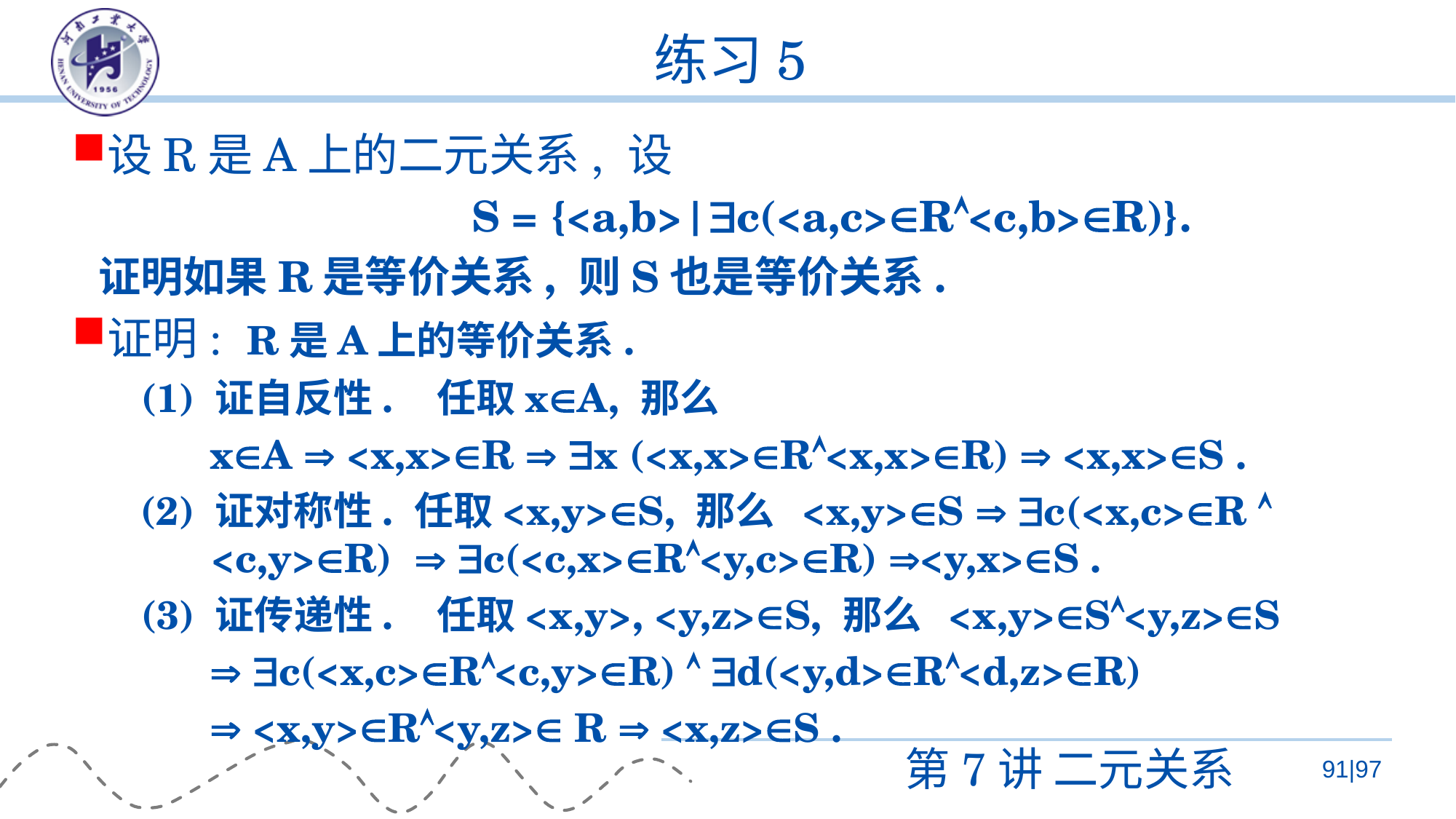

# 练习5
设R是A上的二元关系, 设
               S = {<a,b>|∃c(<a,c>∈R∧<c,b>∈R)}.
证明如果R是等价关系, 则S也是等价关系.
证明:  R是A上的等价关系.
(1) 证自反性.   任取x∈A, 那么
x∈A ⇒ <x,x>∈R ⇒ ∃x (<x,x>∈R∧<x,x>∈R) ⇒ <x,x>∈S .
(2) 证对称性. 任取<x,y>∈S, 那么  <x,y>∈S ⇒ ∃c(<x,c>∈R ∧ <c,y>∈R)  ⇒ ∃c(<c,x>∈R∧<y,c>∈R) ⇒<y,x>∈S .
(3) 证传递性.   任取<x,y>, <y,z>∈S, 那么  <x,y>∈S∧<y,z>∈S
⇒ ∃c(<x,c>∈R∧<c,y>∈R) ∧ ∃d(<y,d>∈R∧<d,z>∈R)
⇒ <x,y>∈R∧<y,z>∈ R ⇒ <x,z>∈S .
第7讲 二元关系
91|97